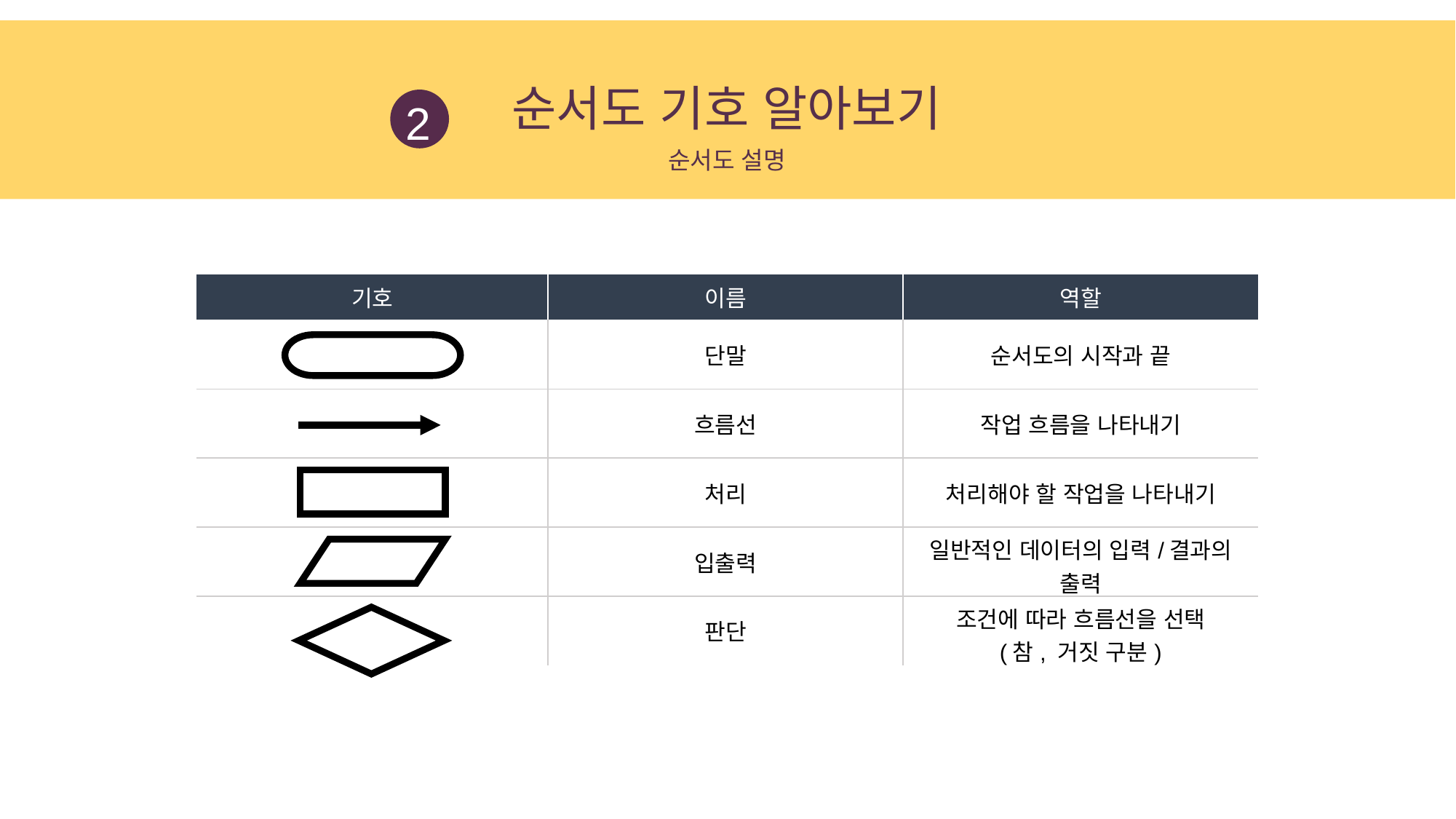

순서도 기호 알아보기

2
순서도 설명
| 기호 | 이름 | 역할 |
| --- | --- | --- |
|  | 단말 | 순서도의 시작과 끝 |
|  | 흐름선 | 작업 흐름을 나타내기 |
|  | 처리 | 처리해야 할 작업을 나타내기 |
|  | 입출력 | 일반적인 데이터의 입력/결과의 출력 |
|  | 판단 | 조건에 따라 흐름선을 선택 (참, 거짓 구분) |